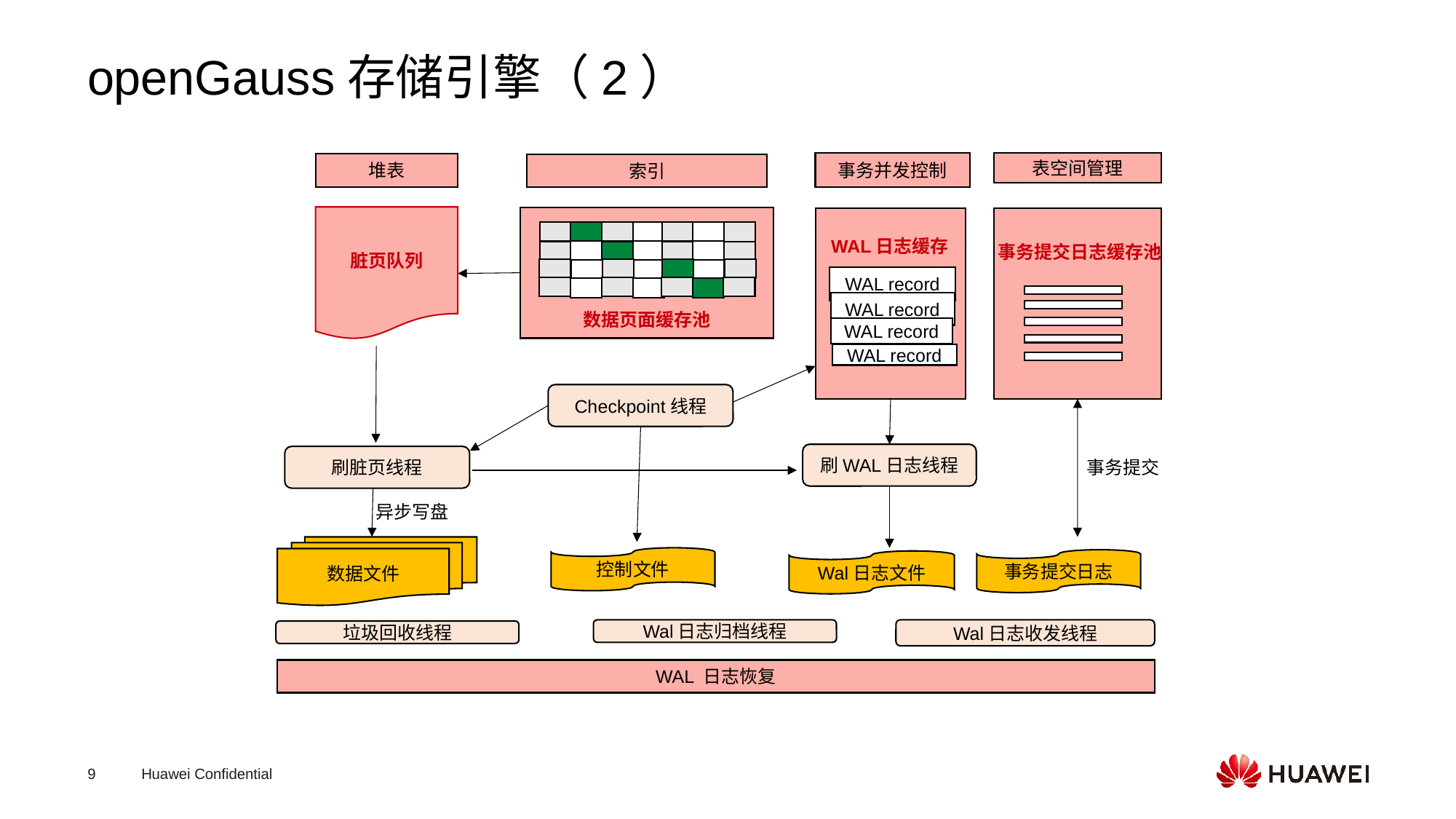

# openGauss存储引擎（2）
事务并发控制
表空间管理
堆表
索引
脏页队列

WAL日志缓存
事务提交日志缓存池

WAL record

WAL record

数据页面缓存池

WAL record

WAL record

Checkpoint线程
刷WAL日志线程
刷脏页线程
异步写盘

控制文件
事务提交日志
Wal日志文件
数据文件
Wal日志归档线程
Wal日志收发线程
垃圾回收线程
WAL 日志恢复
事务提交